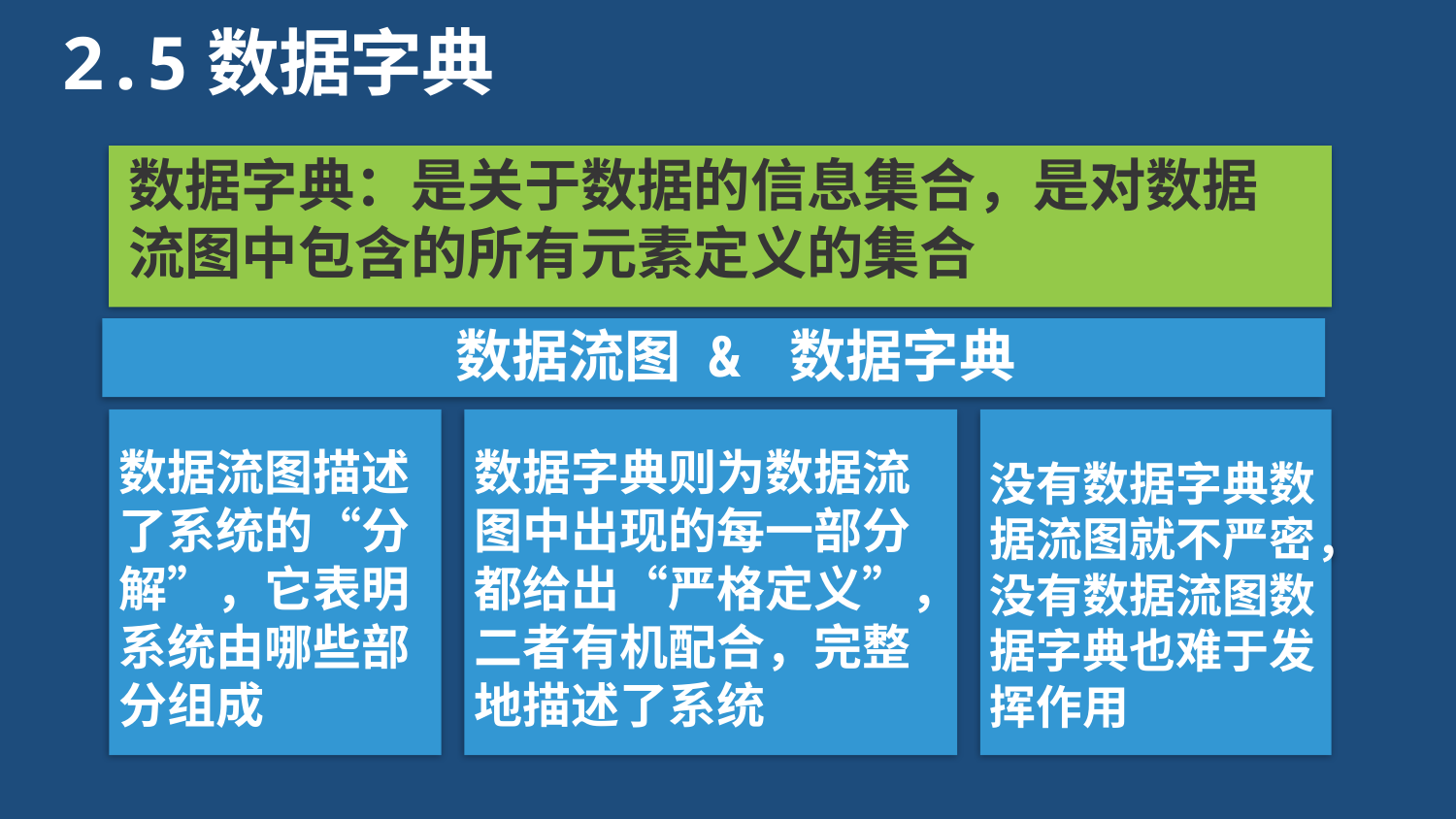

# 2.5数据字典
数据字典：是关于数据的信息集合，是对数据流图中包含的所有元素定义的集合
数据流图 & 数据字典
数据流图描述了系统的“分解”，它表明系统由哪些部分组成
数据字典则为数据流图中出现的每一部分都给出“严格定义”，二者有机配合，完整地描述了系统
没有数据字典数据流图就不严密，没有数据流图数据字典也难于发挥作用